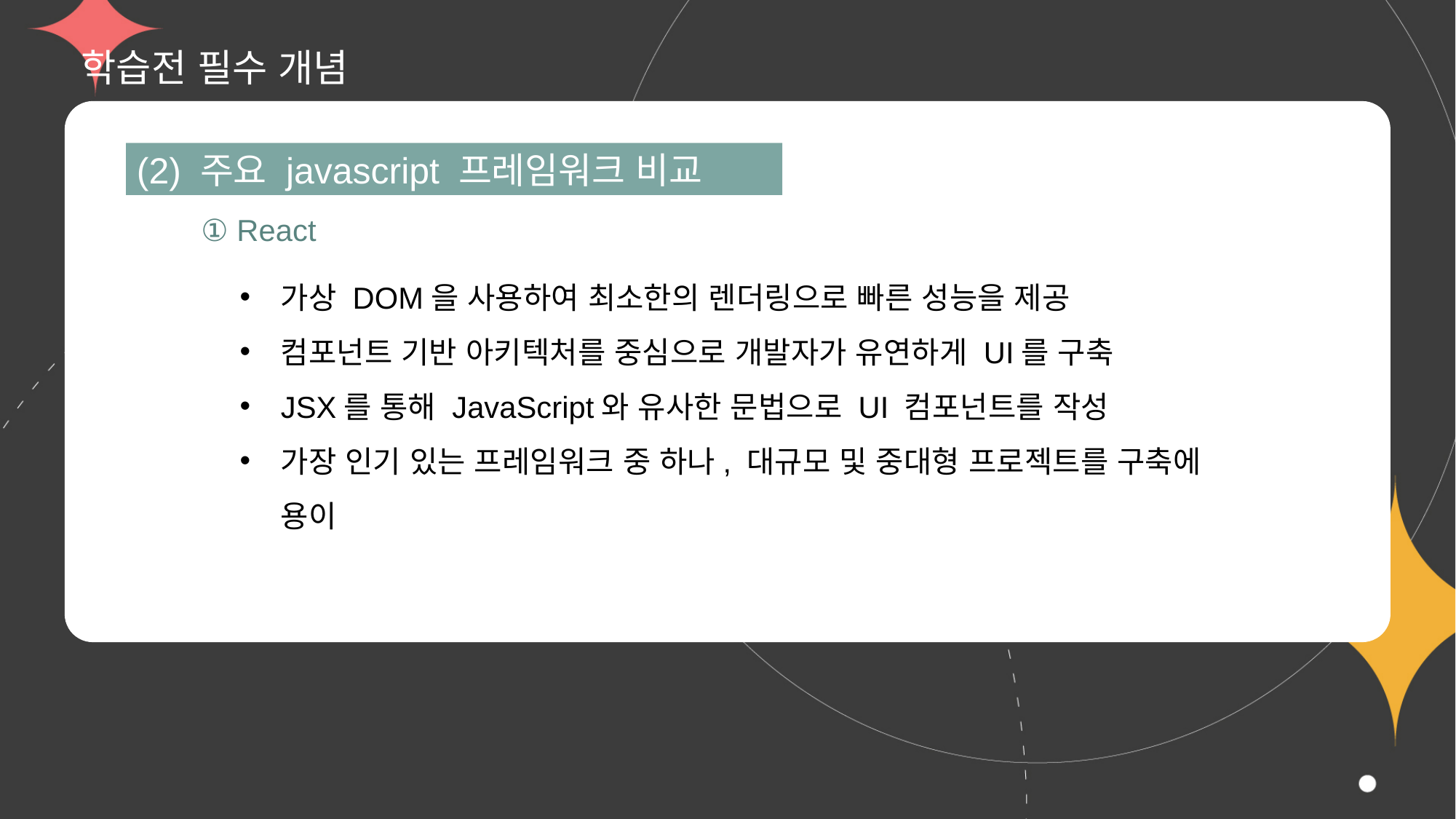

# 학습전 필수 개념
(2) 주요 javascript 프레임워크 비교
① React
가상 DOM을 사용하여 최소한의 렌더링으로 빠른 성능을 제공
컴포넌트 기반 아키텍처를 중심으로 개발자가 유연하게 UI를 구축
JSX를 통해 JavaScript와 유사한 문법으로 UI 컴포넌트를 작성
가장 인기 있는 프레임워크 중 하나, 대규모 및 중대형 프로젝트를 구축에 용이